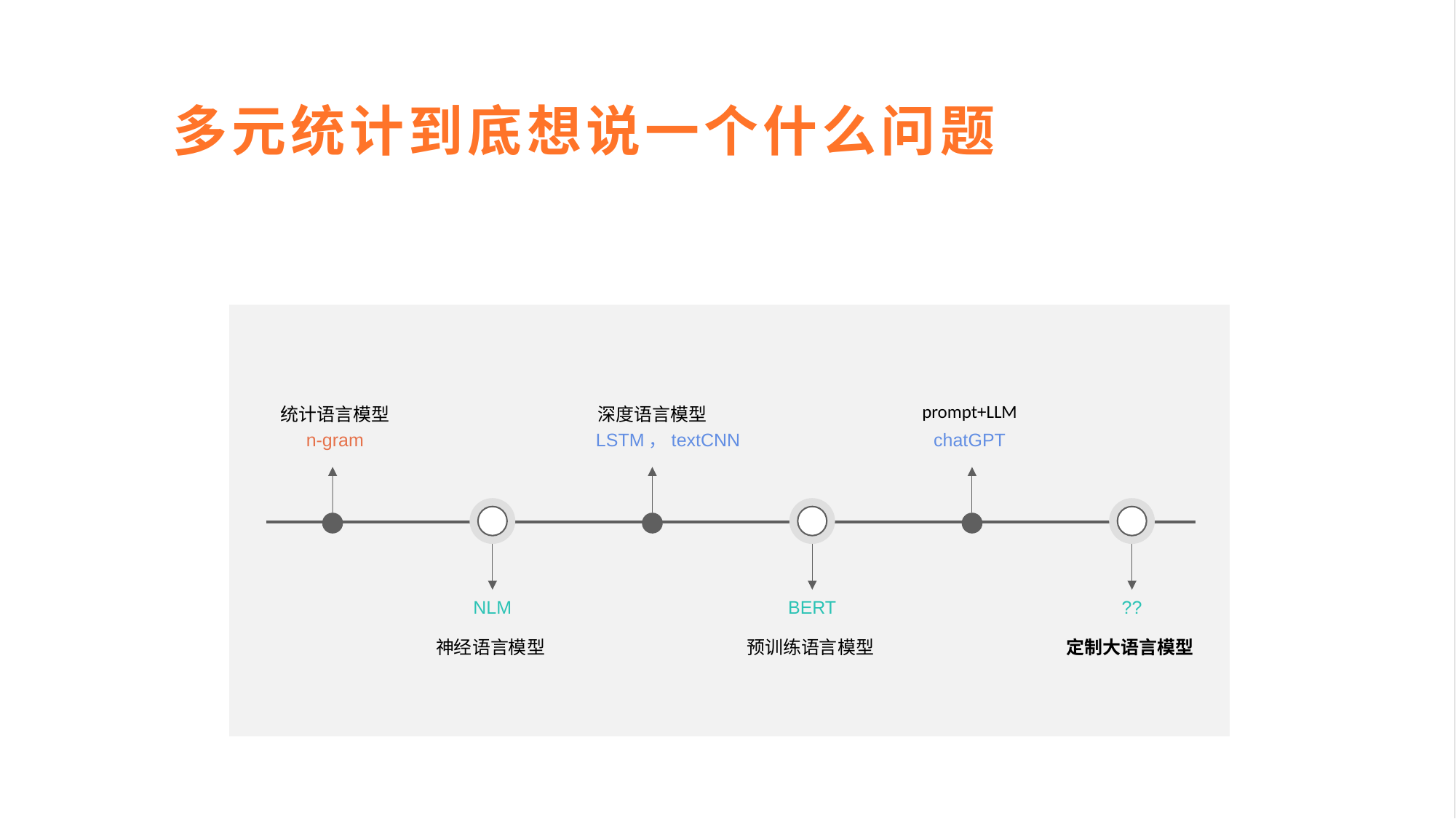

# 多元统计到底想说一个什么问题

统计语言模型
n-gram

深度语言模型
LSTM，textCNN

prompt+LLM
chatGPT

NLM
神经语言模型

BERT
预训练语言模型

??
定制大语言模型